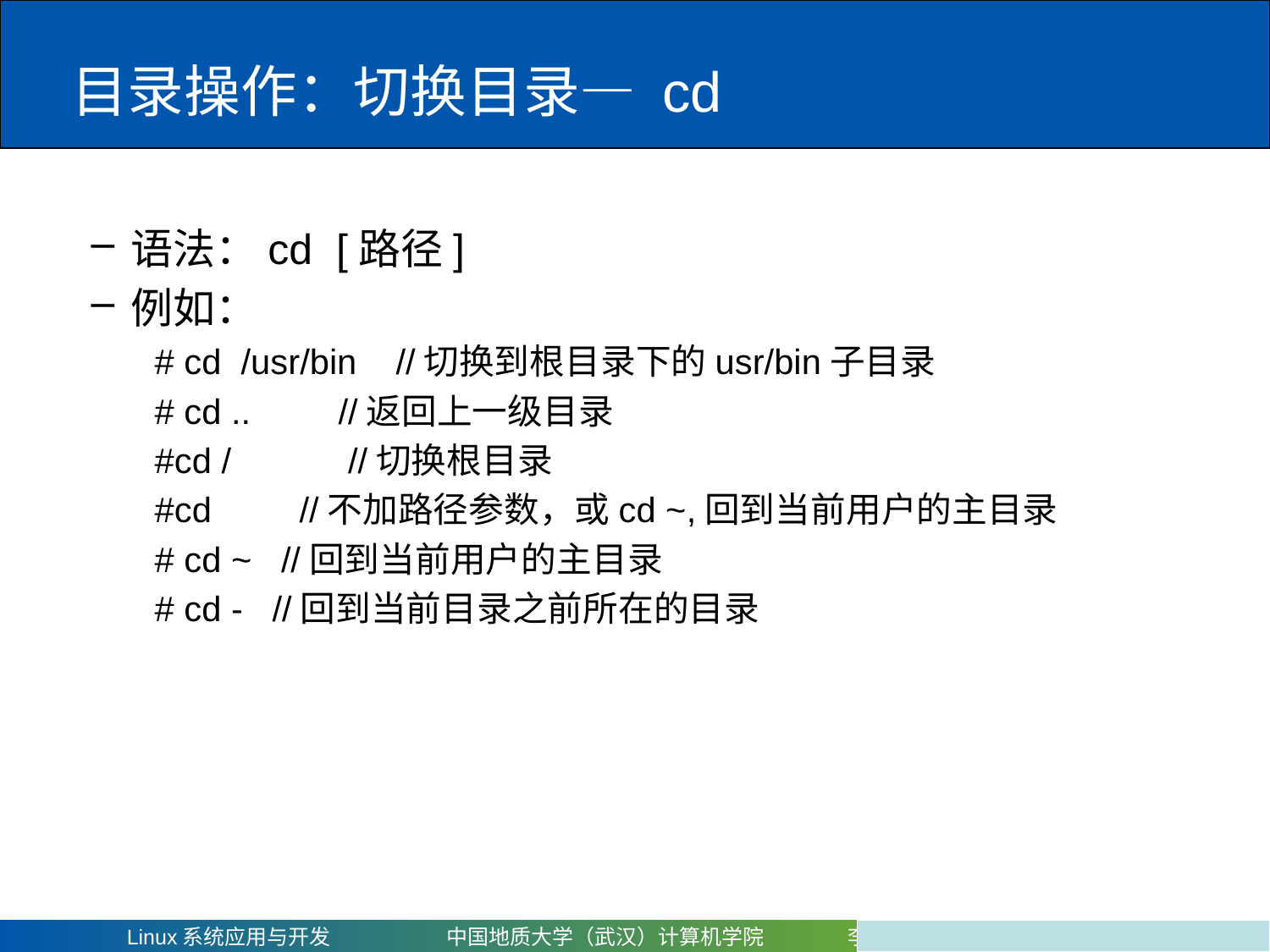

# 目录操作：切换目录— cd
语法：cd  [路径]
例如：
# cd  /usr/bin    //切换到根目录下的usr/bin子目录
# cd ..         //返回上一级目录
#cd /            //切换根目录
#cd         //不加路径参数，或cd ~,回到当前用户的主目录
# cd ~   //回到当前用户的主目录
# cd -   //回到当前目录之前所在的目录